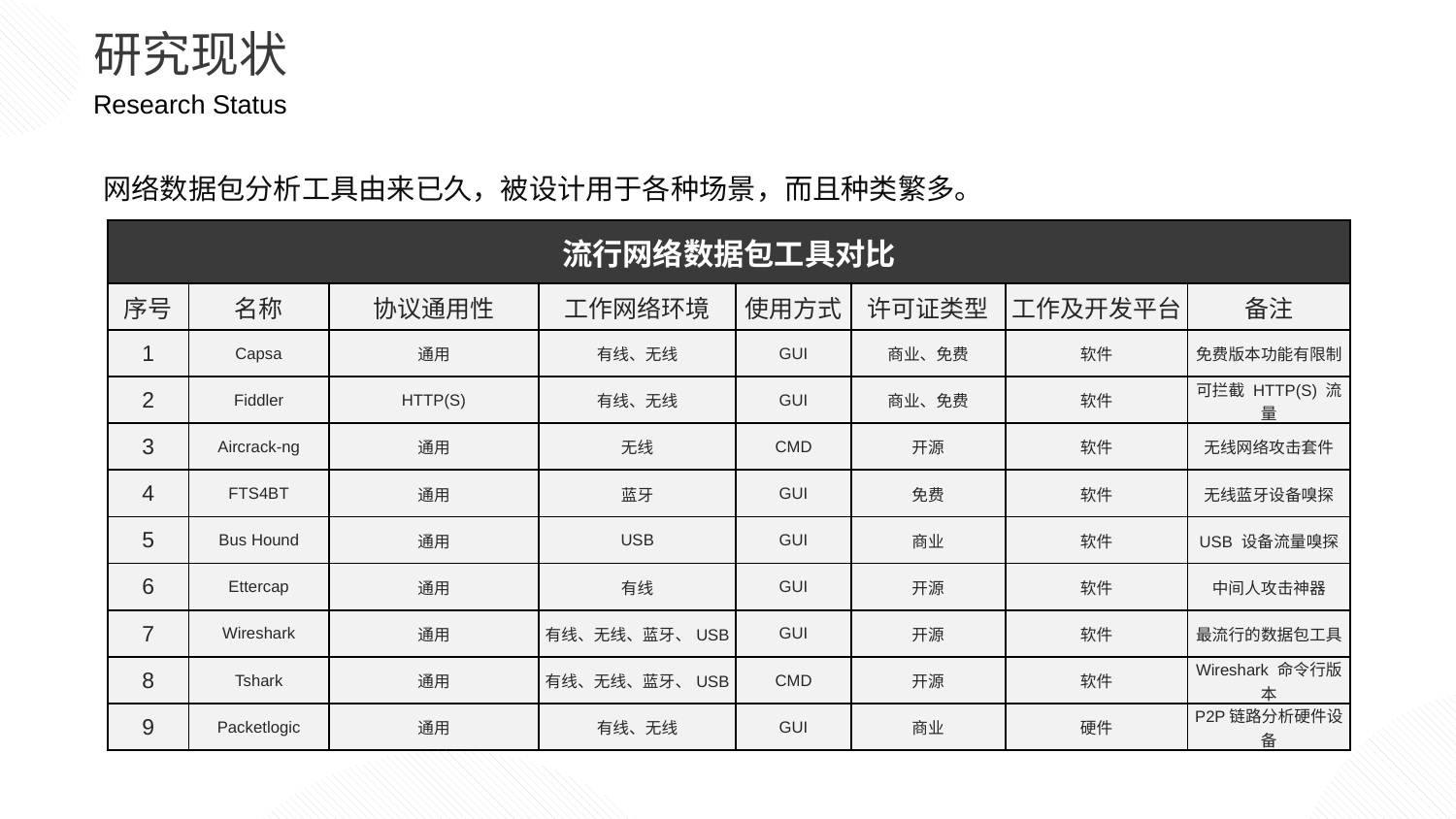

研究现状
Research Status
网络数据包分析工具由来已久，被设计用于各种场景，而且种类繁多。
| 流行网络数据包工具对比 |  |  |  |  |  |  |  |
| --- | --- | --- | --- | --- | --- | --- | --- |
| 序号 | 名称 | 协议通用性 | 工作网络环境 | 使用方式 | 许可证类型 | 工作及开发平台 | 备注 |
| 1 | Capsa | 通用 | 有线、无线 | GUI | 商业、免费 | 软件 | 免费版本功能有限制 |
| 2 | Fiddler | HTTP(S) | 有线、无线 | GUI | 商业、免费 | 软件 | 可拦截 HTTP(S) 流量 |
| 3 | Aircrack-ng | 通用 | 无线 | CMD | 开源 | 软件 | 无线网络攻击套件 |
| 4 | FTS4BT | 通用 | 蓝牙 | GUI | 免费 | 软件 | 无线蓝牙设备嗅探 |
| 5 | Bus Hound | 通用 | USB | GUI | 商业 | 软件 | USB 设备流量嗅探 |
| 6 | Ettercap | 通用 | 有线 | GUI | 开源 | 软件 | 中间人攻击神器 |
| 7 | Wireshark | 通用 | 有线、无线、蓝牙、USB | GUI | 开源 | 软件 | 最流行的数据包工具 |
| 8 | Tshark | 通用 | 有线、无线、蓝牙、USB | CMD | 开源 | 软件 | Wireshark 命令行版本 |
| 9 | Packetlogic | 通用 | 有线、无线 | GUI | 商业 | 硬件 | P2P链路分析硬件设备 |